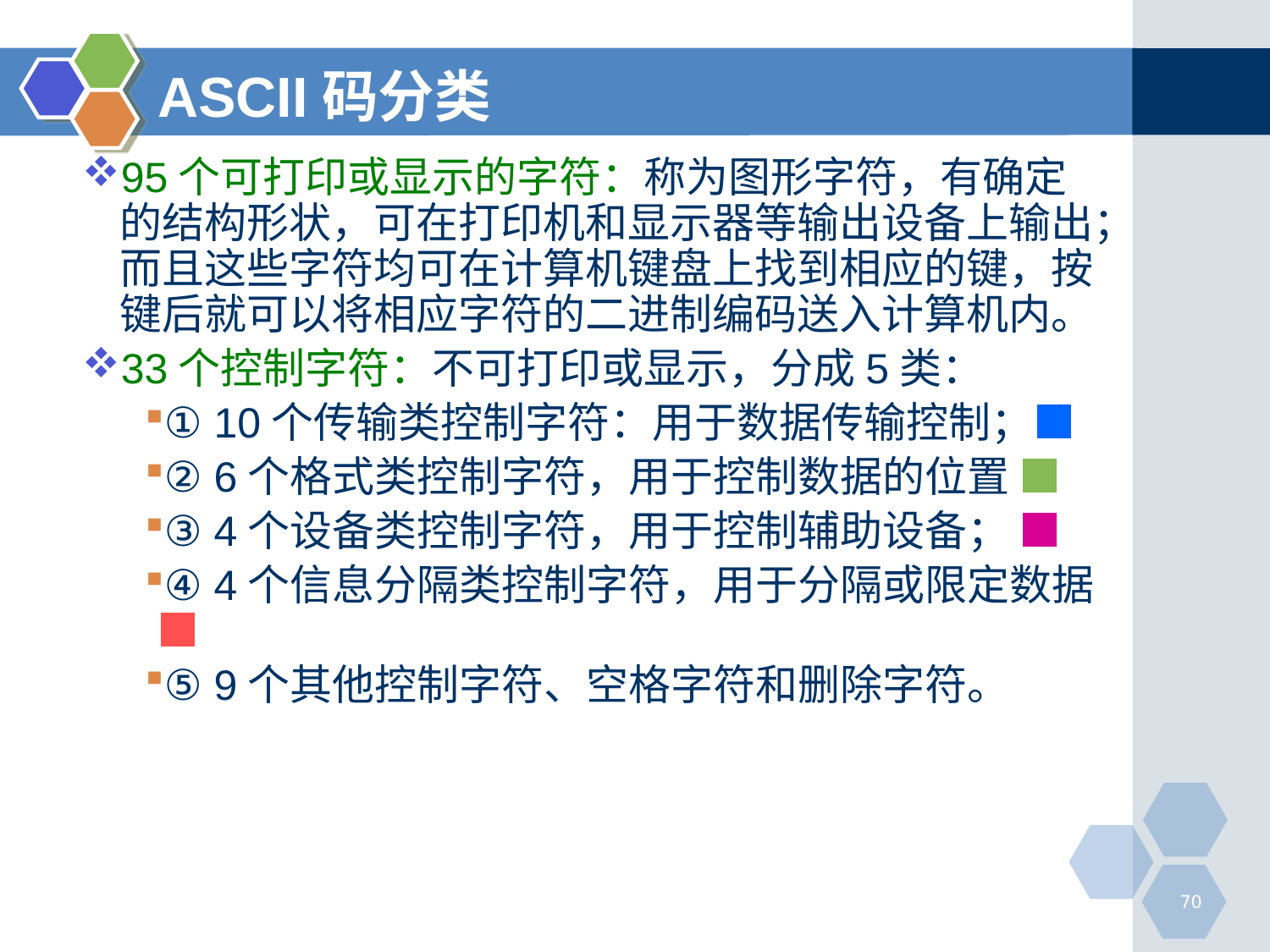

# ASCII码分类
95个可打印或显示的字符：称为图形字符，有确定的结构形状，可在打印机和显示器等输出设备上输出；而且这些字符均可在计算机键盘上找到相应的键，按键后就可以将相应字符的二进制编码送入计算机内。
33个控制字符：不可打印或显示，分成5类：
① 10个传输类控制字符：用于数据传输控制；■
② 6个格式类控制字符，用于控制数据的位置 ■
③ 4个设备类控制字符，用于控制辅助设备； ■
④ 4个信息分隔类控制字符，用于分隔或限定数据■
⑤ 9个其他控制字符、空格字符和删除字符。
70